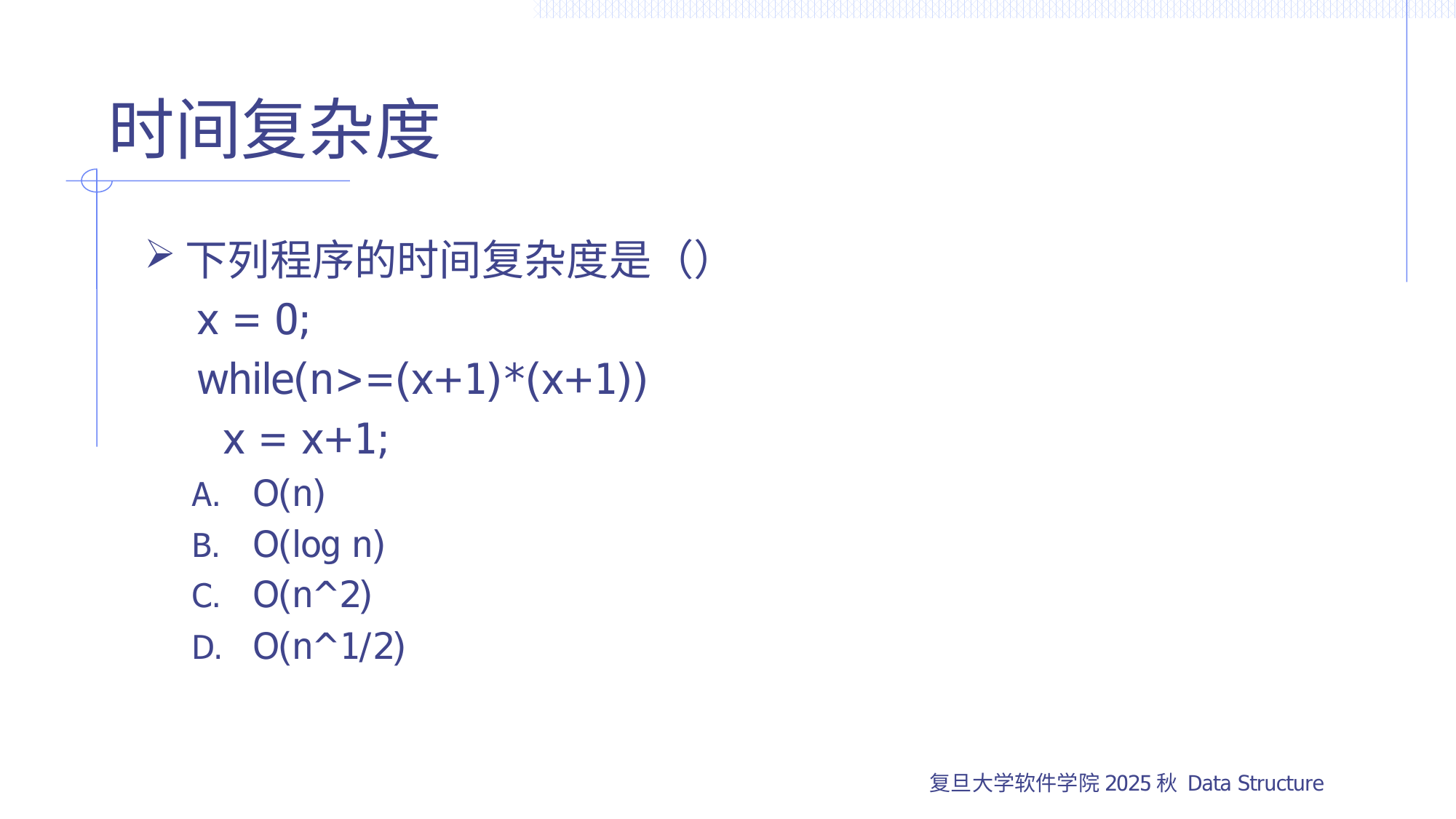

# 时间复杂度
下列程序的时间复杂度是（）
    x = 0;
    while(n>=(x+1)*(x+1))
      x = x+1;
O(n)
O(log n)
O(n^2)
O(n^1/2)